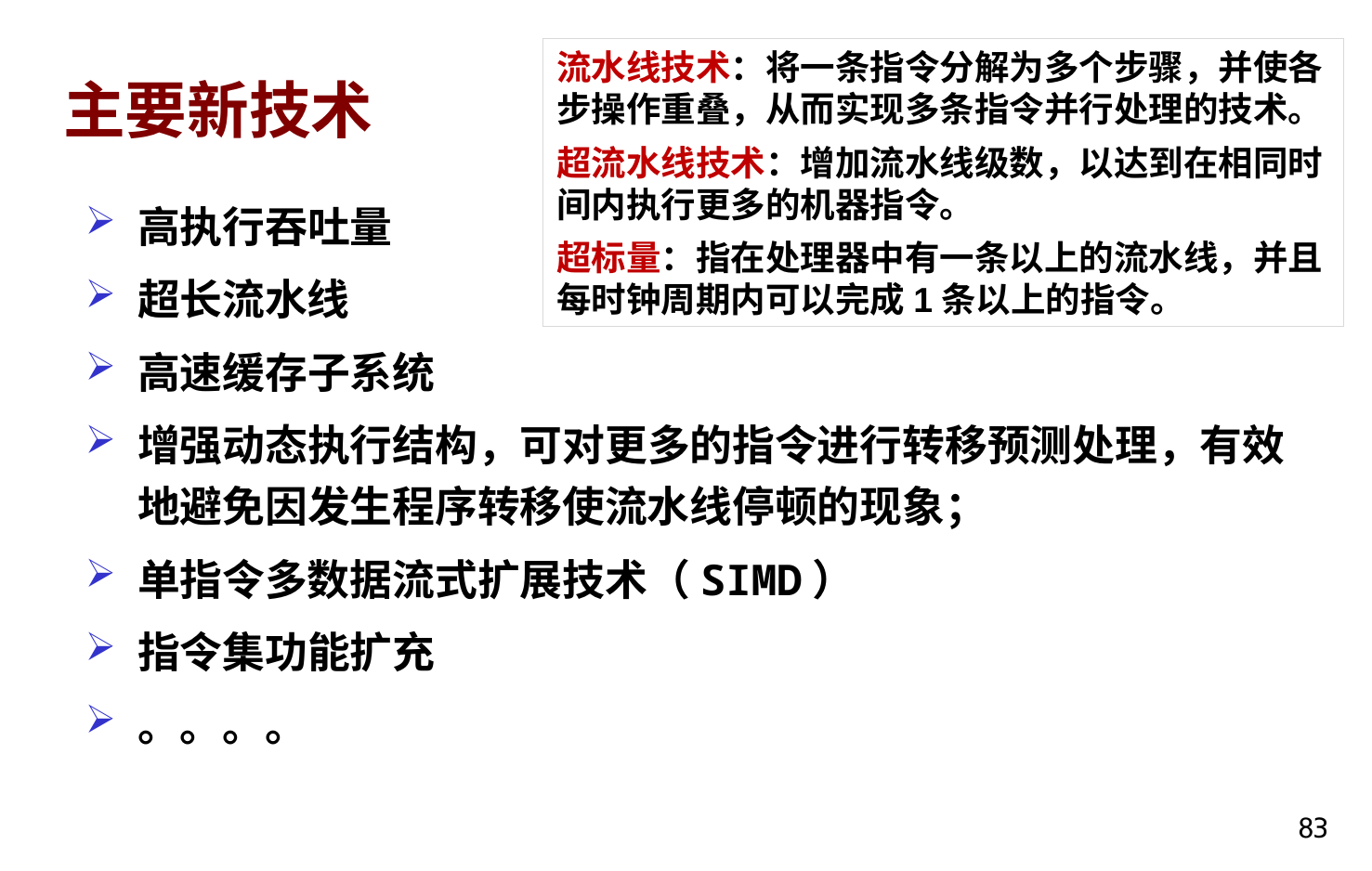

流水线技术：将一条指令分解为多个步骤，并使各步操作重叠，从而实现多条指令并行处理的技术。
超流水线技术：增加流水线级数，以达到在相同时间内执行更多的机器指令。
超标量：指在处理器中有一条以上的流水线，并且每时钟周期内可以完成1条以上的指令。
# 主要新技术
高执行吞吐量
超长流水线
高速缓存子系统
增强动态执行结构，可对更多的指令进行转移预测处理，有效地避免因发生程序转移使流水线停顿的现象；
单指令多数据流式扩展技术（SIMD）
指令集功能扩充
。。。。
83